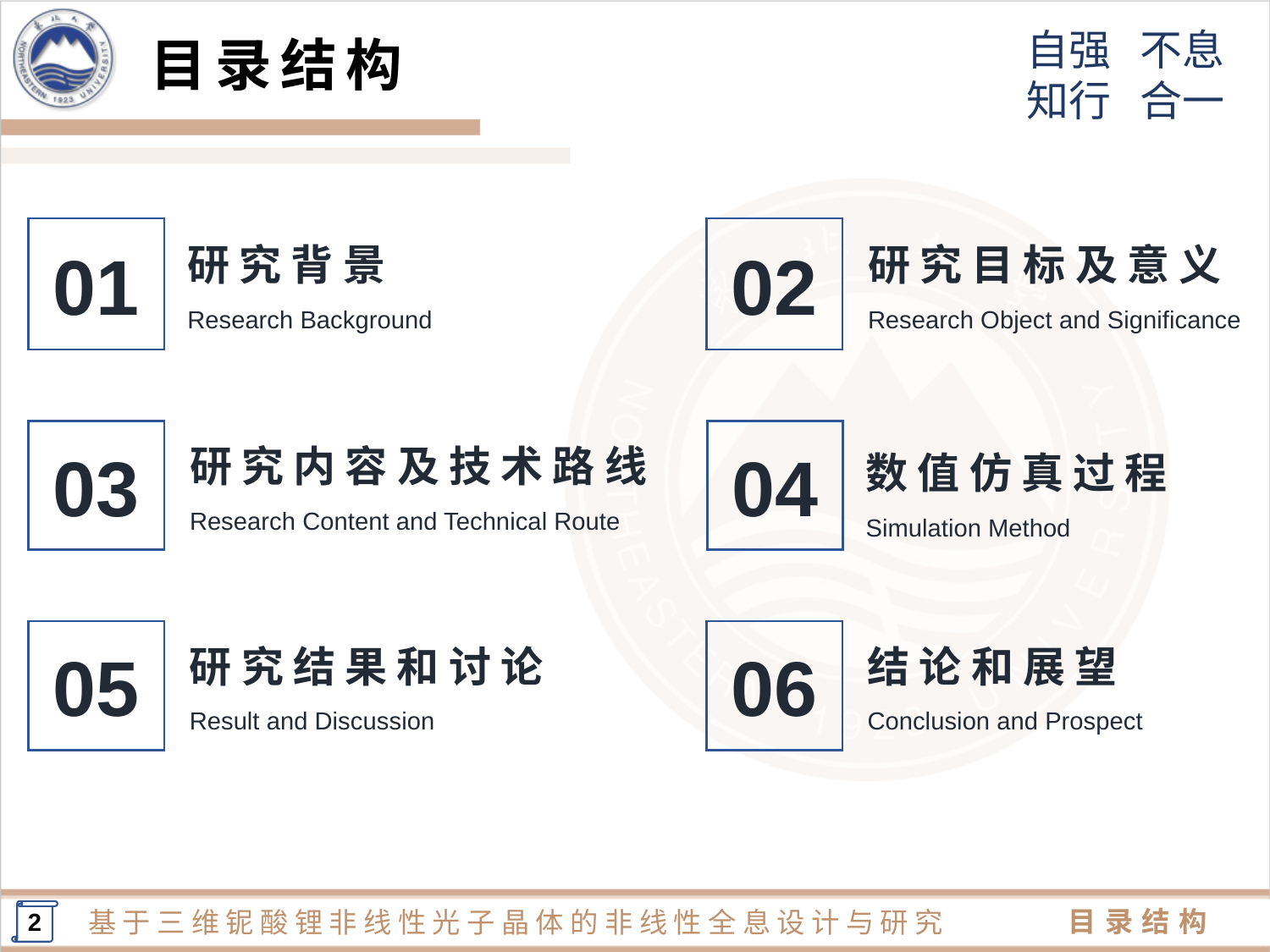

目录结构
01
研 究 背 景
Research Background
02
研 究 目 标 及 意 义
Research Object and Significance
04
数 值 仿 真 过 程
Simulation Method
03
研 究 内 容 及 技 术 路 线
Research Content and Technical Route
05
研 究 结 果 和 讨 论
Result and Discussion
06
结 论 和 展 望
Conclusion and Prospect

2
目录结构